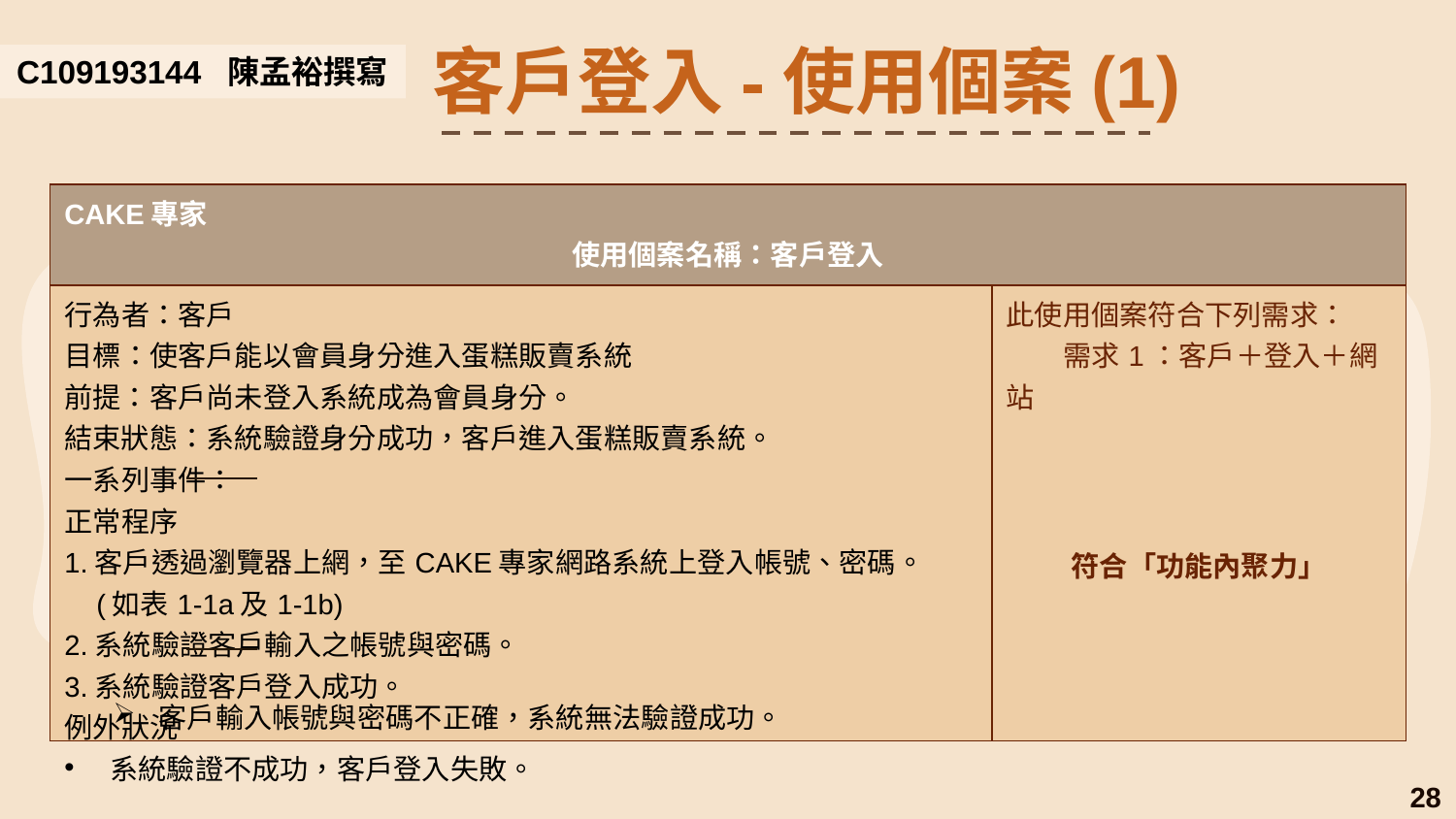

客戶登入-使用個案(1)

C109193144  陳孟裕撰寫
| CAKE專家 使用個案名稱：客戶登入 |  |
| --- | --- |
| 行為者：客戶 目標：使客戶能以會員身分進入蛋糕販賣系統 前提：客戶尚未登入系統成為會員身分。 結束狀態：系統驗證身分成功，客戶進入蛋糕販賣系統。 一系列事件： 正常程序 1.客戶透過瀏覽器上網，至CAKE專家網路系統上登入帳號、密碼。 (如表1-1a及1-1b) 2.系統驗證客戶輸入之帳號與密碼。 3.系統驗證客戶登入成功。 例外狀況 系統驗證不成功，客戶登入失敗。 | 此使用個案符合下列需求： 需求1：客戶＋登入＋網站 符合「功能內聚力」 |

客戶輸入帳號與密碼不正確，系統無法驗證成功。
28